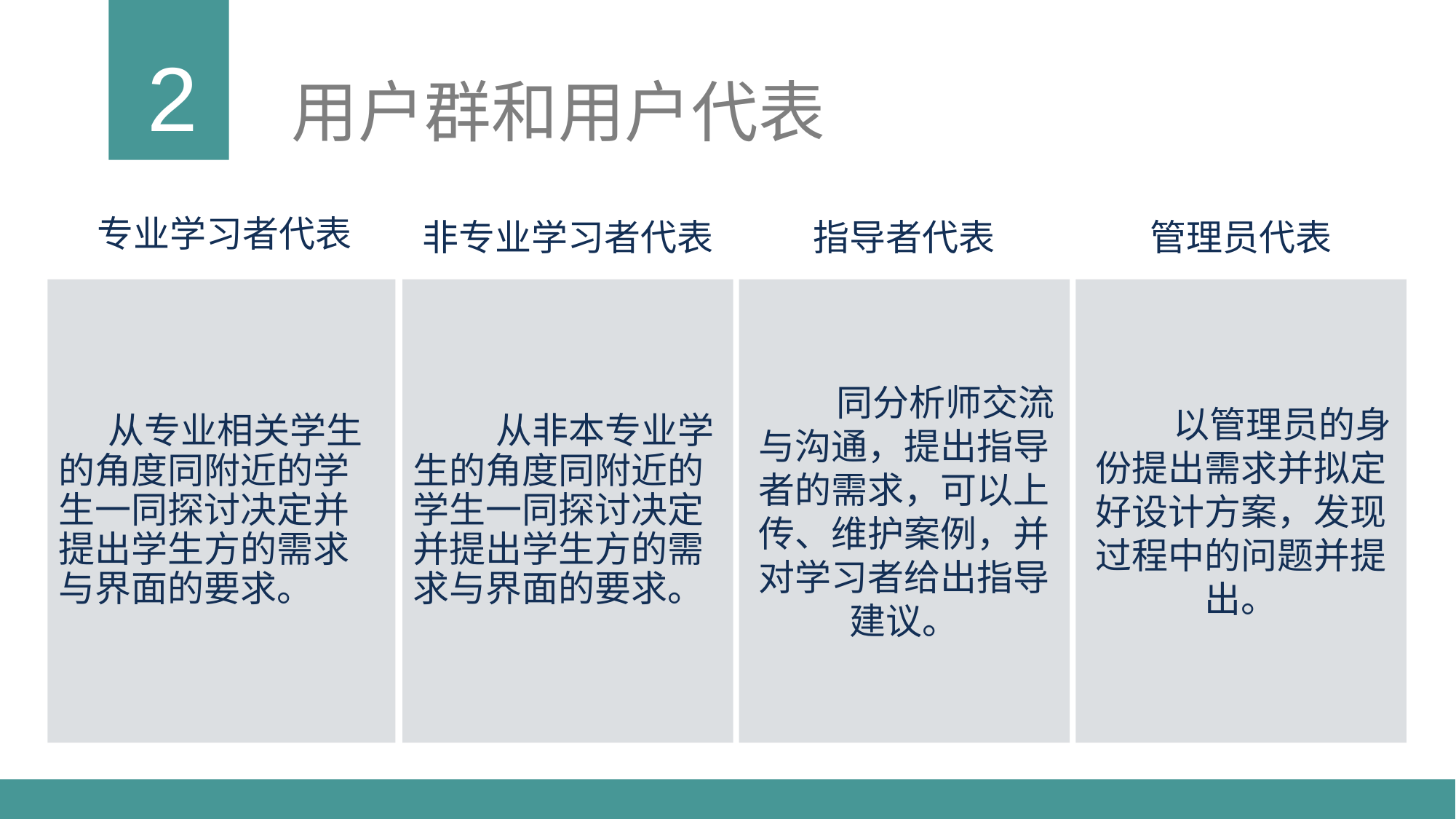

2
用户群和用户代表

专业学习者代表
     从专业相关学生的角度同附近的学生一同探讨决定并提出学生方的需求与界面的要求。

非专业学习者代表
         从非本专业学生的角度同附近的学生一同探讨决定并提出学生方的需求与界面的要求。

指导者代表
         同分析师交流与沟通，提出指导者的需求，可以上传、维护案例，并对学习者给出指导建议。

管理员代表
         以管理员的身份提出需求并拟定好设计方案，发现过程中的问题并提出。